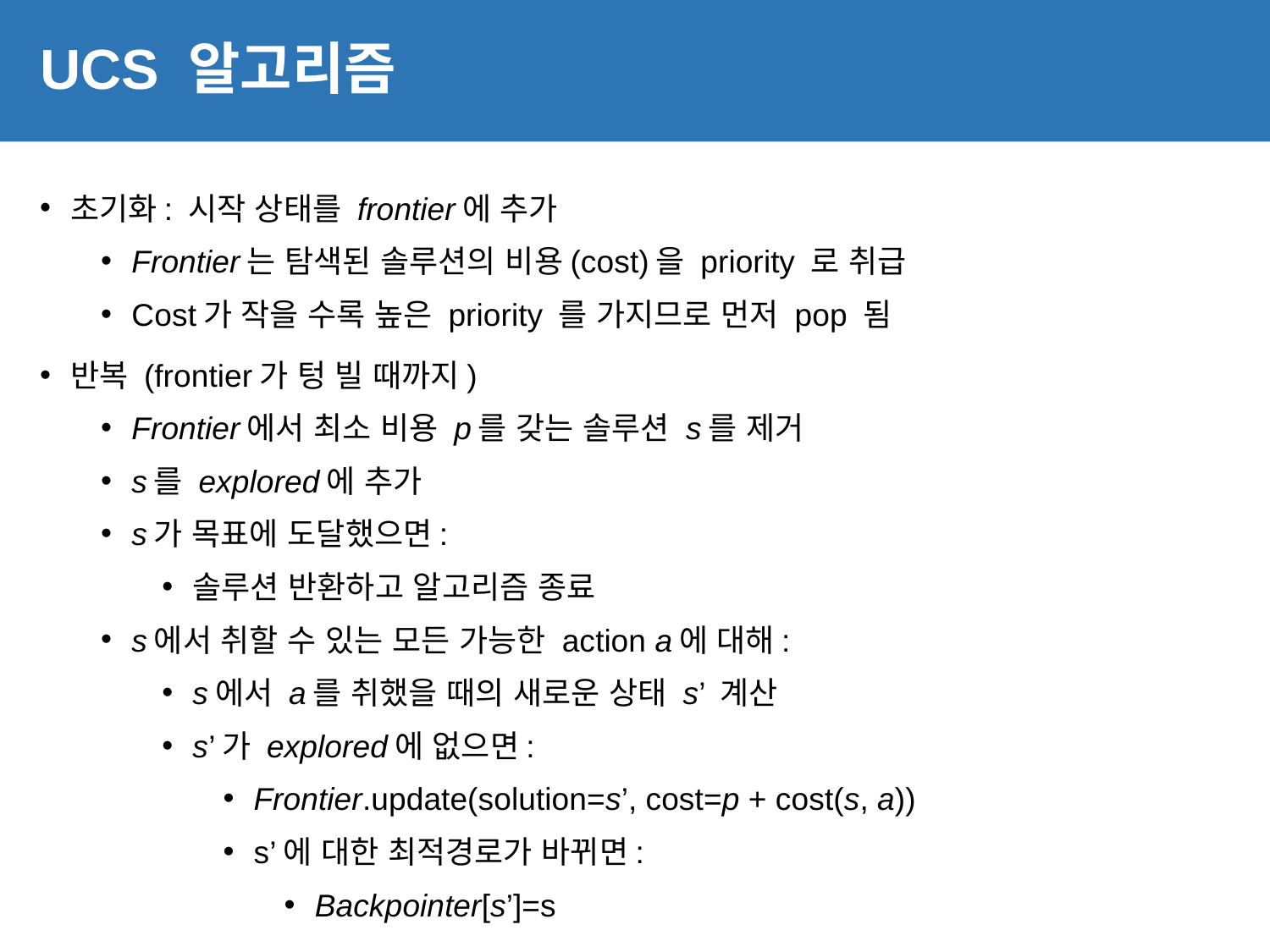

# UCS 알고리즘
32
초기화: 시작 상태를 frontier에 추가
Frontier는 탐색된 솔루션의 비용(cost)을 priority 로 취급
Cost가 작을 수록 높은 priority 를 가지므로 먼저 pop 됨
반복 (frontier가 텅 빌 때까지)
Frontier에서 최소 비용 p를 갖는 솔루션 s를 제거
s를 explored에 추가
s가 목표에 도달했으면:
솔루션 반환하고 알고리즘 종료
s에서 취할 수 있는 모든 가능한 action a에 대해:
s에서 a를 취했을 때의 새로운 상태 s’ 계산
s’가 explored에 없으면:
Frontier.update(solution=s’, cost=p + cost(s, a))
s’에 대한 최적경로가 바뀌면:
Backpointer[s’]=s